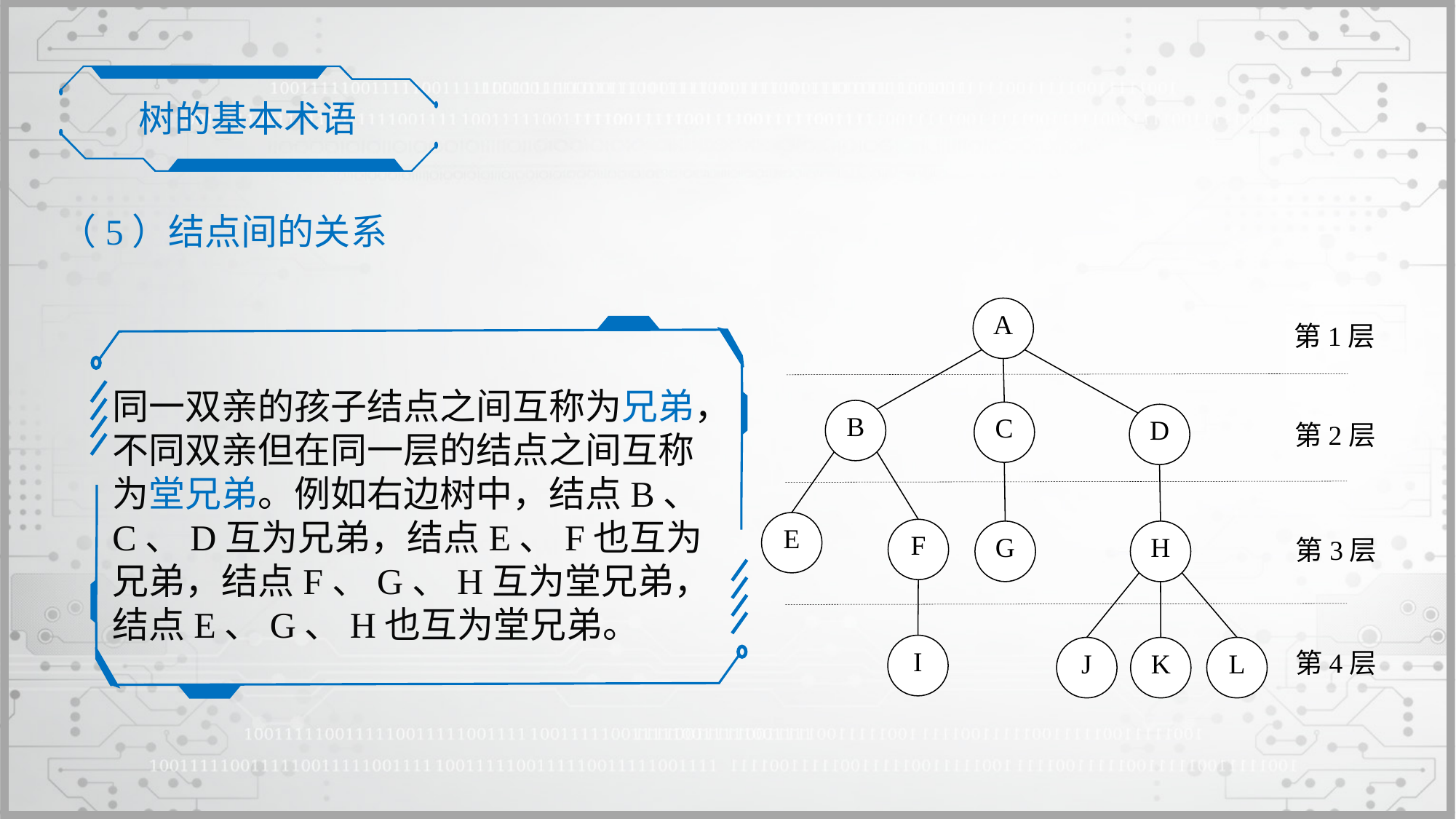

树的基本术语
（5）结点间的关系

A
第1层

B
C
D
第2层

E
F
G
H
第3层

I
J
K
L
第4层

同一双亲的孩子结点之间互称为兄弟，不同双亲但在同一层的结点之间互称为堂兄弟。例如右边树中，结点B、C、D互为兄弟，结点E、F也互为兄弟，结点F、G、H互为堂兄弟，结点E、G、H也互为堂兄弟。